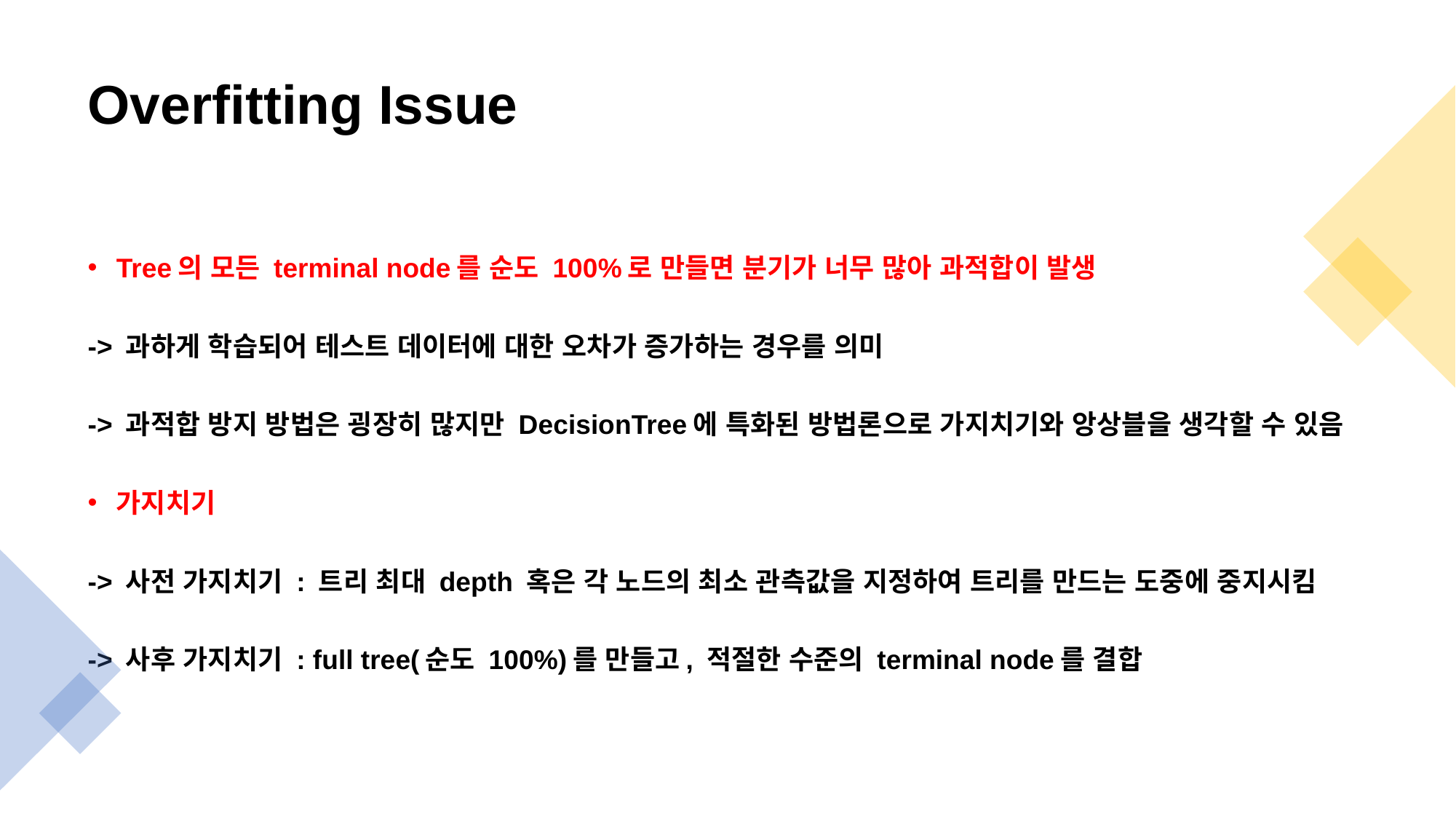

# Overfitting Issue

Tree의 모든 terminal node를 순도 100%로 만들면 분기가 너무 많아 과적합이 발생
-> 과하게 학습되어 테스트 데이터에 대한 오차가 증가하는 경우를 의미
-> 과적합 방지 방법은 굉장히 많지만 DecisionTree에 특화된 방법론으로 가지치기와 앙상블을 생각할 수 있음
가지치기
-> 사전 가지치기 : 트리 최대 depth 혹은 각 노드의 최소 관측값을 지정하여 트리를 만드는 도중에 중지시킴
-> 사후 가지치기 : full tree(순도 100%)를 만들고, 적절한 수준의 terminal node를 결합